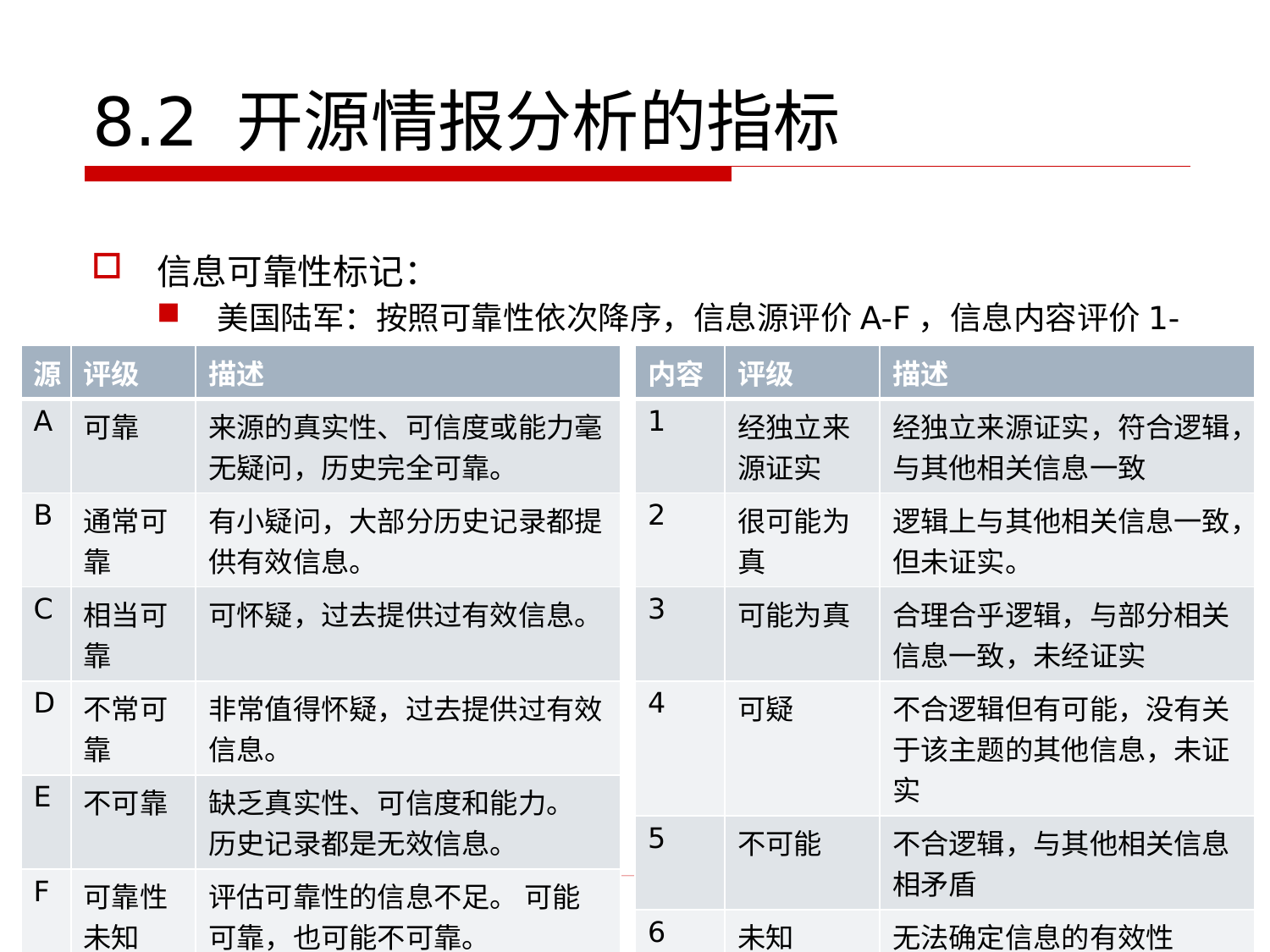

# 8.2 开源情报分析的指标
信息可靠性标记：
美国陆军：按照可靠性依次降序，信息源评价A-F，信息内容评价1-6

| 源 | 评级 | 描述 |
| --- | --- | --- |
| A | 可靠 | 来源的真实性、可信度或能力毫无疑问，历史完全可靠。 |
| B | 通常可靠 | 有小疑问，大部分历史记录都提供有效信息。 |
| C | 相当可靠 | 可怀疑，过去提供过有效信息。 |
| D | 不常可靠 | 非常值得怀疑，过去提供过有效信息。 |
| E | 不可靠 | 缺乏真实性、可信度和能力。 历史记录都是无效信息。 |
| F | 可靠性未知 | 评估可靠性的信息不足。 可能可靠，也可能不可靠。 |
| 内容 | 评级 | 描述 |
| --- | --- | --- |
| 1 | 经独立来源证实 | 经独立来源证实，符合逻辑，与其他相关信息一致 |
| 2 | 很可能为真 | 逻辑上与其他相关信息一致，但未证实。 |
| 3 | 可能为真 | 合理合乎逻辑，与部分相关信息一致，未经证实 |
| 4 | 可疑 | 不合逻辑但有可能，没有关于该主题的其他信息，未证实 |
| 5 | 不可能 | 不合逻辑，与其他相关信息相矛盾 |
| 6 | 未知 | 无法确定信息的有效性 |
第15页